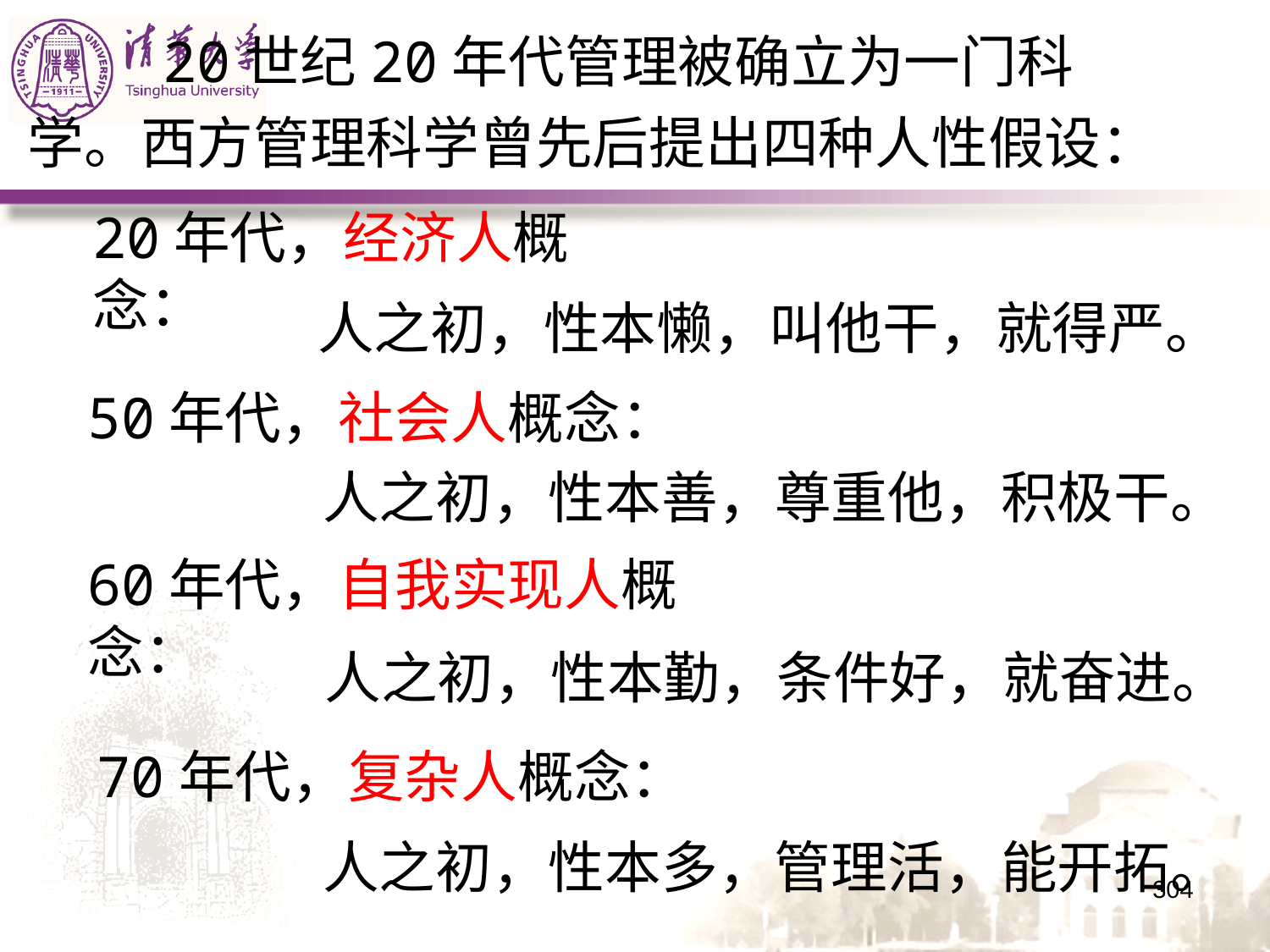

20世纪20年代管理被确立为一门科学。西方管理科学曾先后提出四种人性假设：
20年代，经济人概念：
人之初，性本懒，叫他干，就得严。
50年代，社会人概念：
人之初，性本善，尊重他，积极干。
60年代，自我实现人概念：
人之初，性本勤，条件好，就奋进。
70年代，复杂人概念：
人之初，性本多，管理活，能开拓。
304